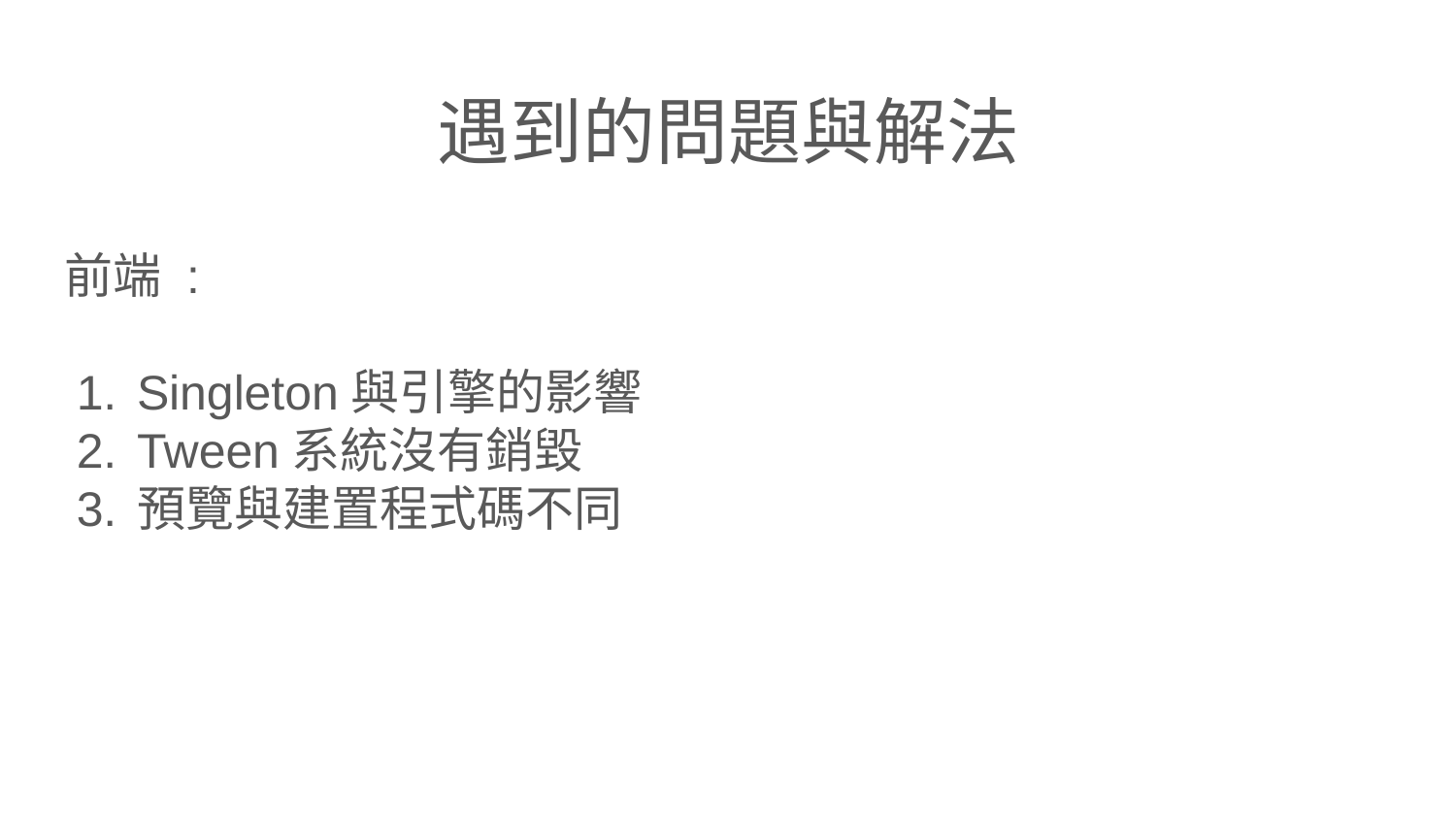

# 遇到的問題與解法
前端 :

Singleton與引擎的影響
Tween系統沒有銷毀
預覽與建置程式碼不同